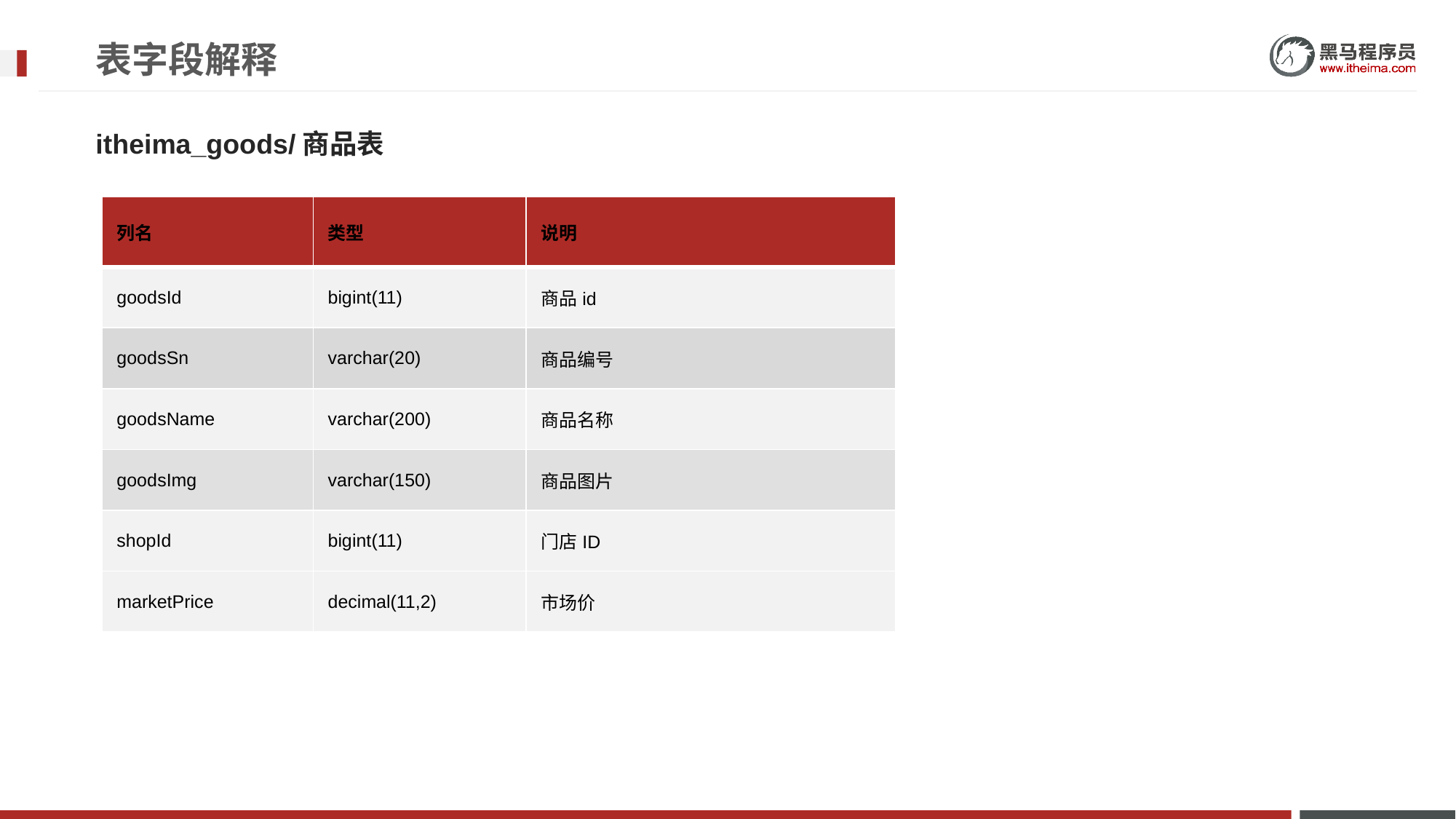

# 表字段解释
itheima_goods/商品表
| 列名 | 类型 | 说明 |
| --- | --- | --- |
| goodsId | bigint(11) | 商品id |
| goodsSn | varchar(20) | 商品编号 |
| goodsName | varchar(200) | 商品名称 |
| goodsImg | varchar(150) | 商品图片 |
| shopId | bigint(11) | 门店ID |
| marketPrice | decimal(11,2) | 市场价 |